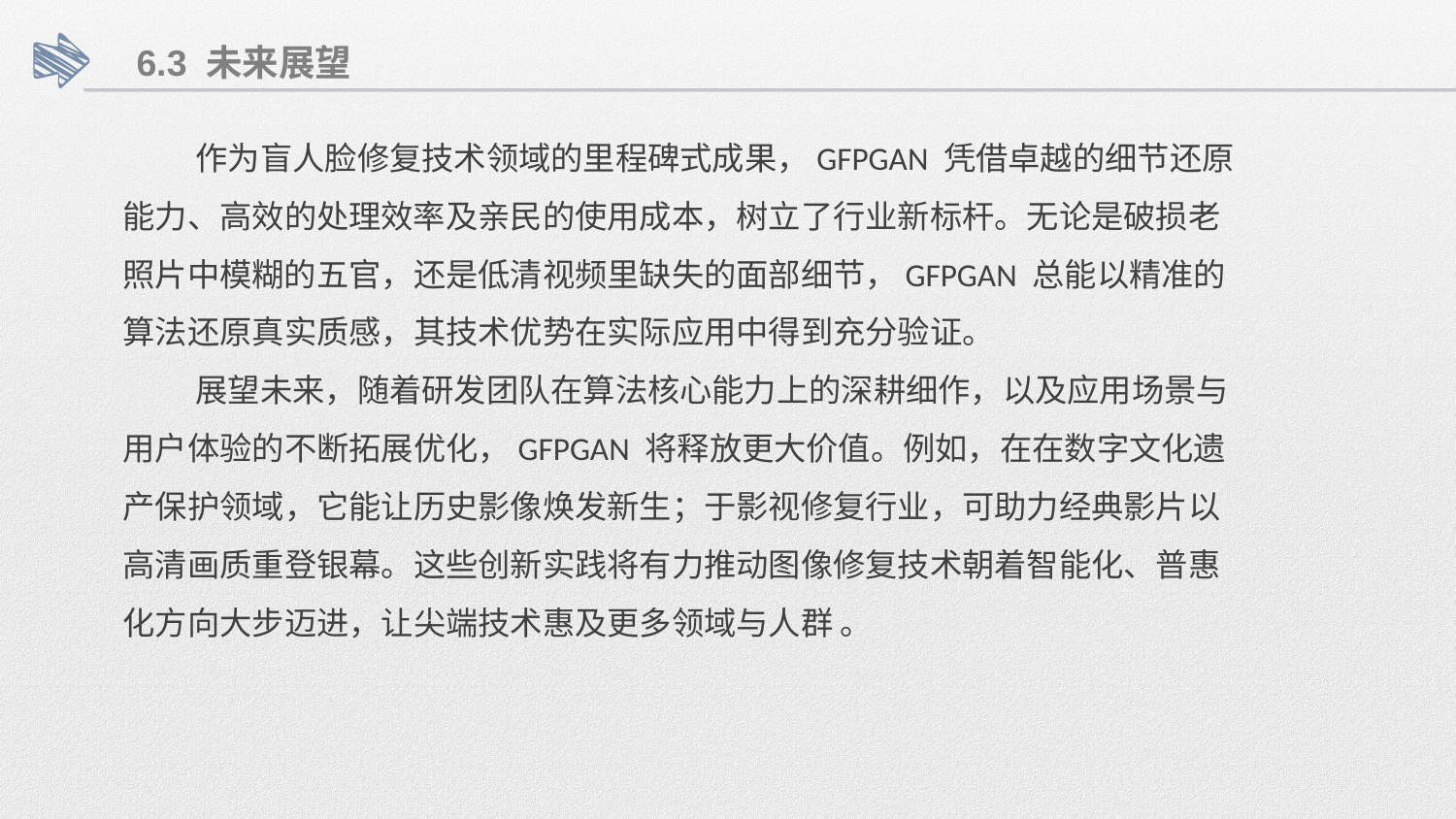

6.3 未来展望
作为盲人脸修复技术领域的里程碑式成果，GFPGAN 凭借卓越的细节还原能力、高效的处理效率及亲民的使用成本，树立了行业新标杆。无论是破损老照片中模糊的五官，还是低清视频里缺失的面部细节，GFPGAN 总能以精准的算法还原真实质感，其技术优势在实际应用中得到充分验证。​
展望未来，随着研发团队在算法核心能力上的深耕细作，以及应用场景与用户体验的不断拓展优化，GFPGAN 将释放更大价值。例如，在在数字文化遗产保护领域，它能让历史影像焕发新生；于影视修复行业，可助力经典影片以高清画质重登银幕。这些创新实践将有力推动图像修复技术朝着智能化、普惠化方向大步迈进，让尖端技术惠及更多领域与人群 。